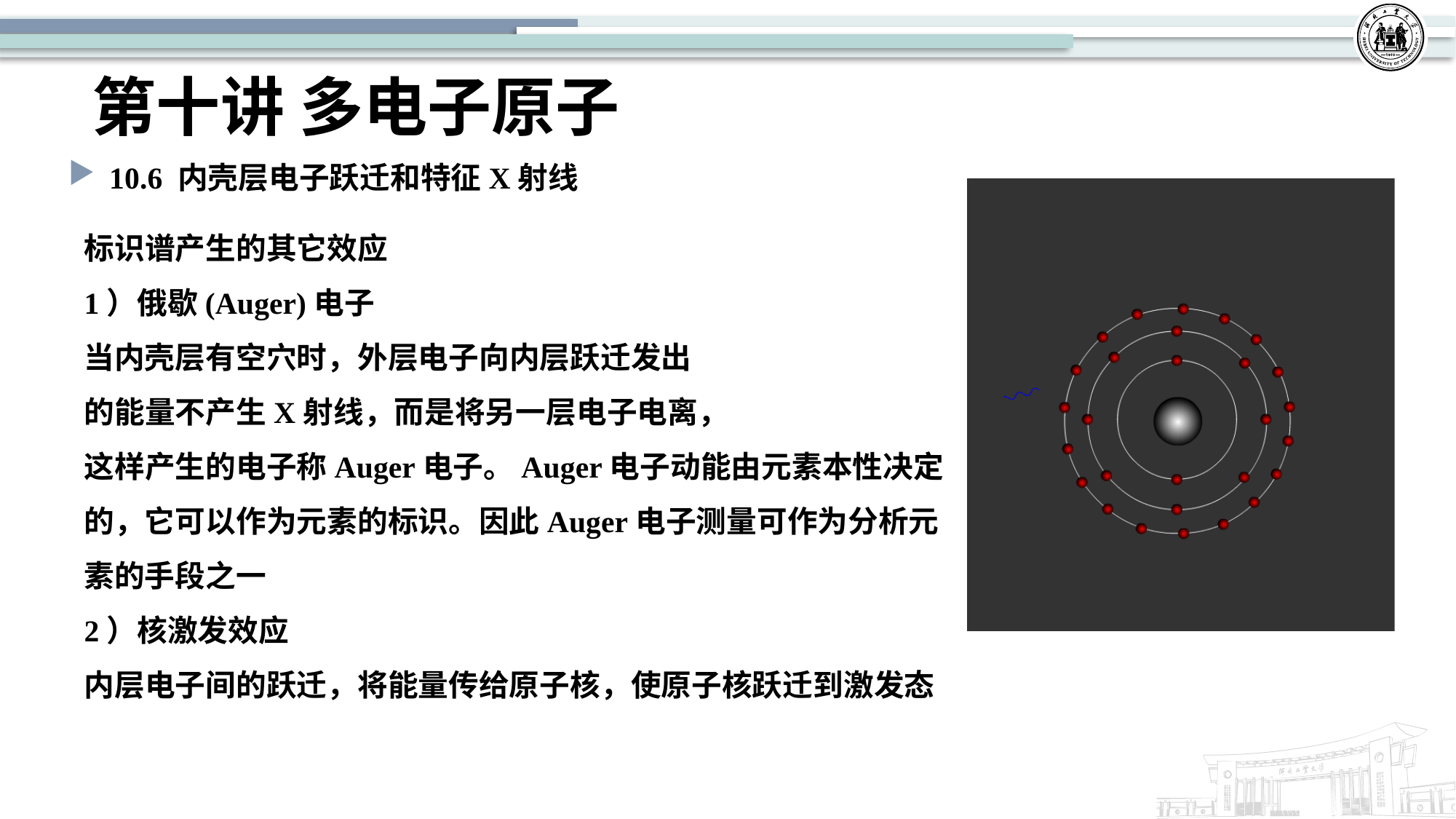

# 第十讲 多电子原子
10.6 内壳层电子跃迁和特征X射线
标识谱产生的其它效应
1）俄歇(Auger)电子
当内壳层有空穴时，外层电子向内层跃迁发出
的能量不产生X射线，而是将另一层电子电离，
这样产生的电子称Auger电子。Auger电子动能由元素本性决定的，它可以作为元素的标识。因此Auger电子测量可作为分析元素的手段之一
2）核激发效应
内层电子间的跃迁，将能量传给原子核，使原子核跃迁到激发态